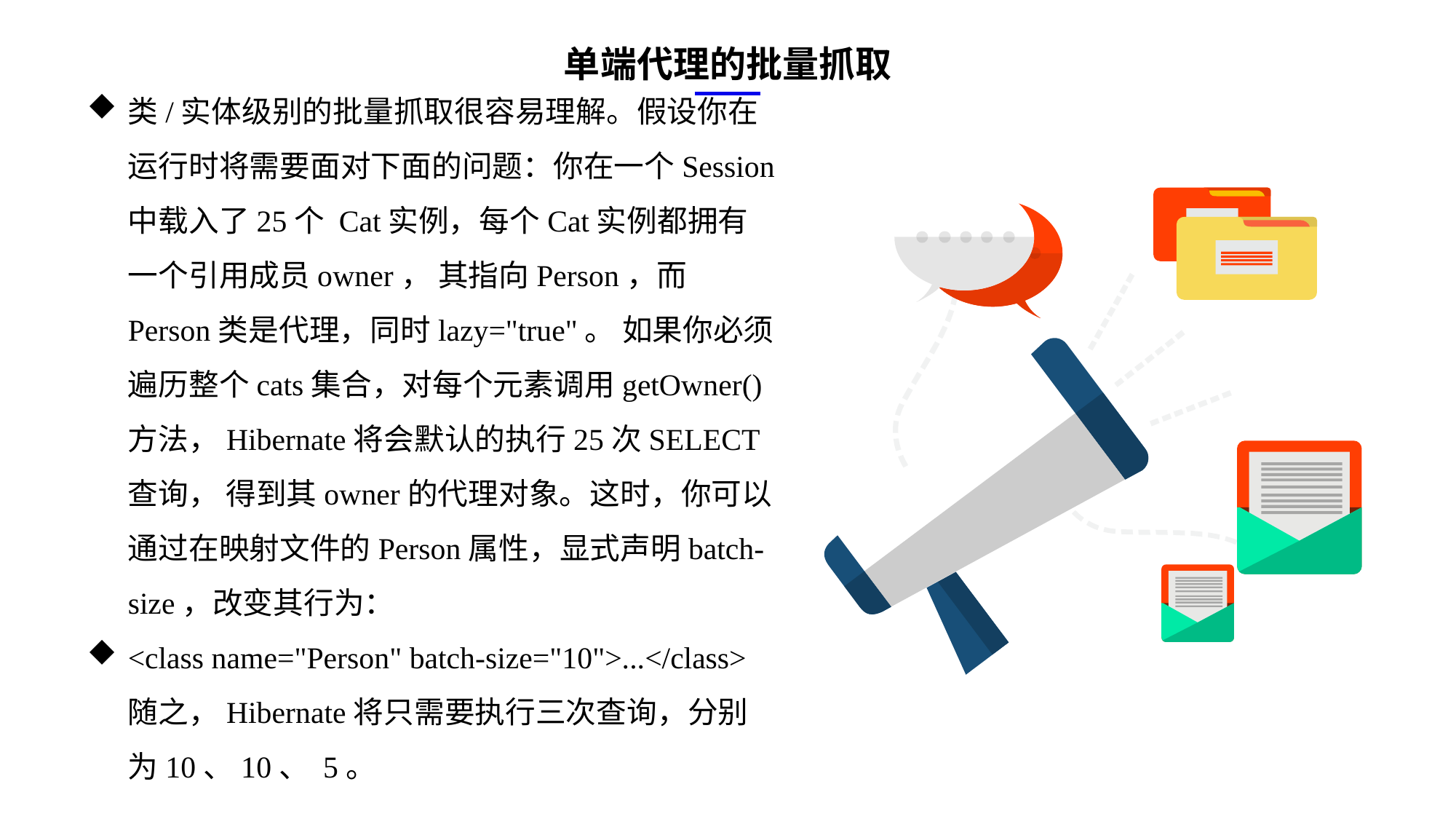

单端代理的批量抓取
类/实体级别的批量抓取很容易理解。假设你在运行时将需要面对下面的问题：你在一个Session中载入了25个 Cat实例，每个Cat实例都拥有一个引用成员owner， 其指向Person，而Person类是代理，同时lazy="true"。 如果你必须遍历整个cats集合，对每个元素调用getOwner()方法，Hibernate将会默认的执行25次SELECT查询， 得到其owner的代理对象。这时，你可以通过在映射文件的Person属性，显式声明batch-size，改变其行为：
<class name="Person" batch-size="10">...</class>随之，Hibernate将只需要执行三次查询，分别为10、10、 5。

e7d195523061f1c0ae0eb3eed39d2bcef4622b2499a05fe6567B54A876BEB457BD1EB8EBE9915191D1FA2E860D28D251AB291D9CBBDD28D4BD16020FD75D8281481517FC21E86E4C931520AFA1087E92E357E3DB373CA326F6F926B1A67F681E99E875FFD293B2C32B3919AE4D43F9436862A7DD54F9346DF3662D8AB7319030EF75D53FF682DE13